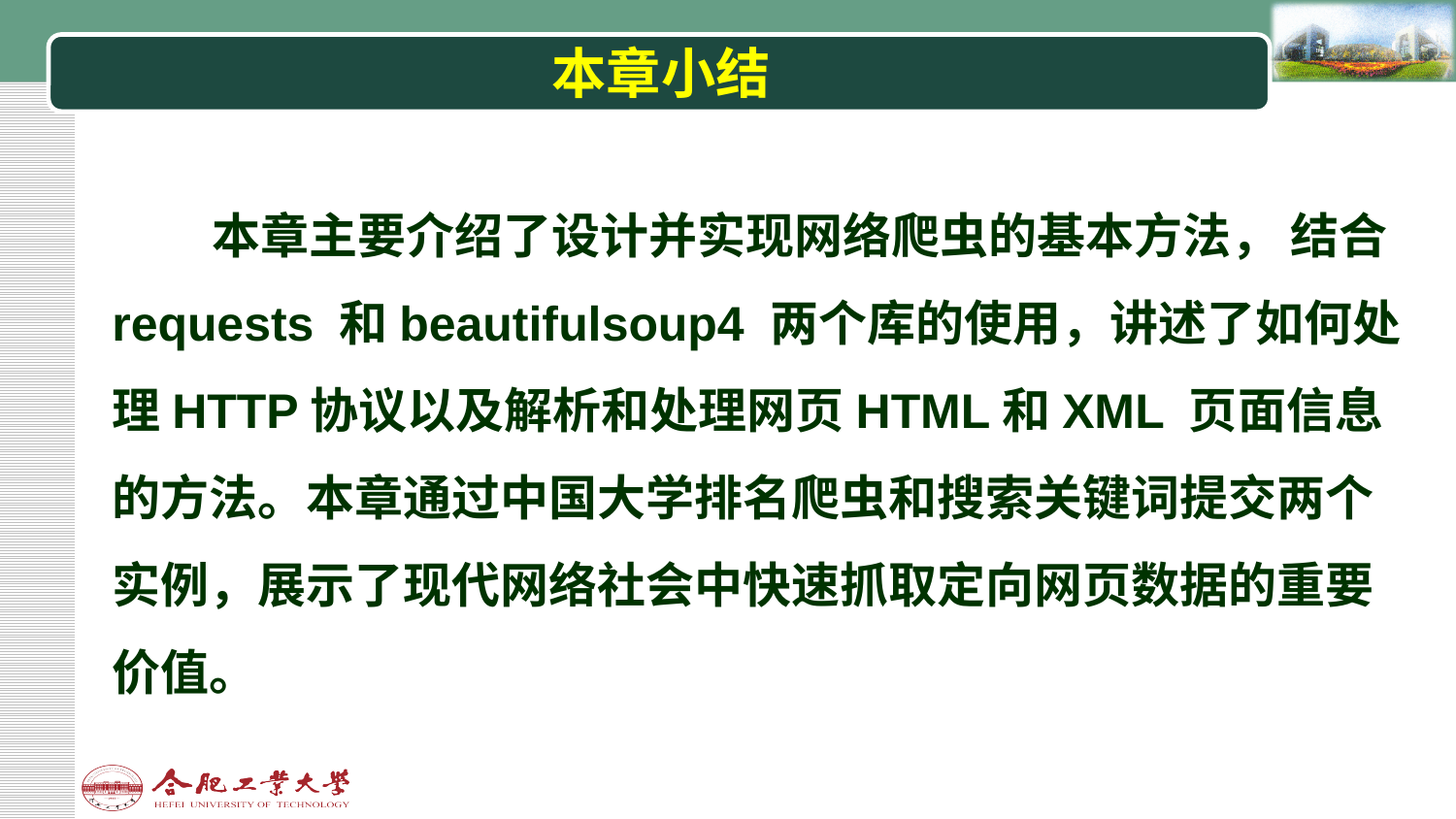

# 本章小结
本章主要介绍了设计并实现网络爬虫的基本方法， 结合requests 和beautifulsoup4 两个库的使用，讲述了如何处理HTTP协议以及解析和处理网页HTML和XML 页面信息的方法。本章通过中国大学排名爬虫和搜索关键词提交两个实例，展示了现代网络社会中快速抓取定向网页数据的重要价值。